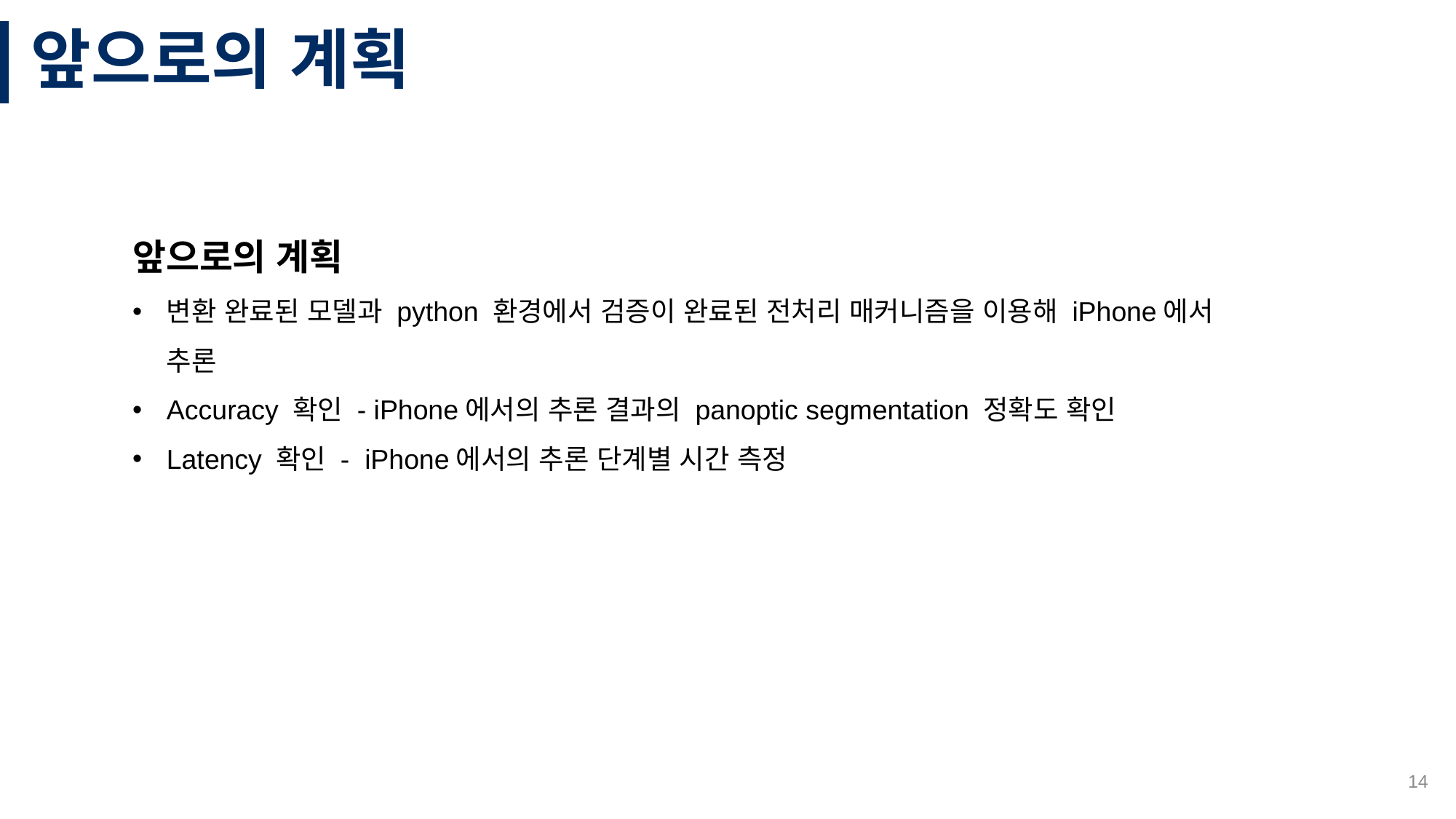

# 앞으로의 계획
앞으로의 계획
변환 완료된 모델과 python 환경에서 검증이 완료된 전처리 매커니즘을 이용해 iPhone에서 추론
Accuracy 확인 - iPhone에서의 추론 결과의 panoptic segmentation 정확도 확인
Latency 확인 -  iPhone에서의 추론 단계별 시간 측정
14